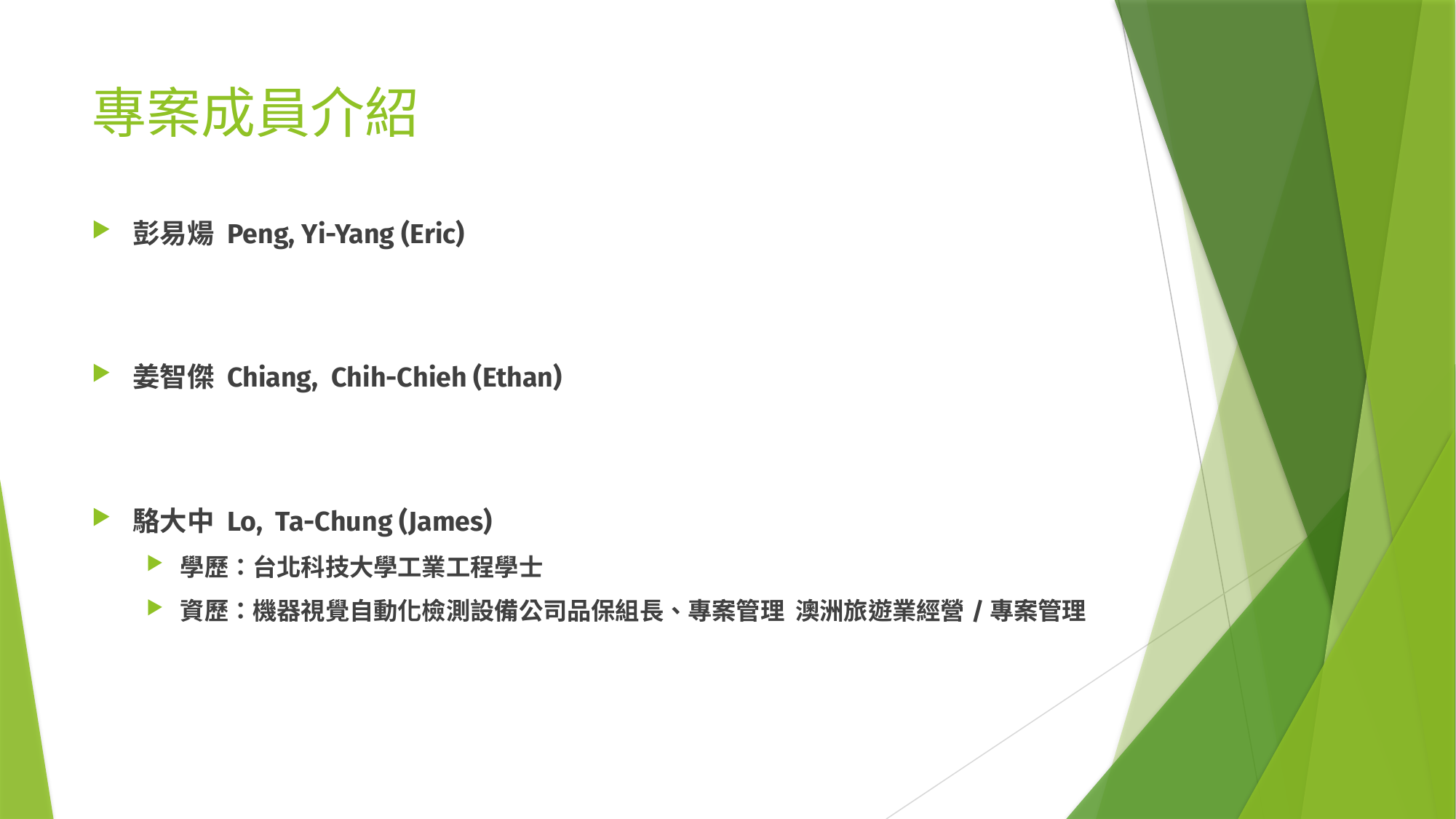

# 專案成員介紹
彭易煬 Peng, Yi-Yang (Eric)

姜智傑 Chiang,  Chih-Chieh (Ethan)

駱大中 Lo,  Ta-Chung (James)
學歷：台北科技大學工業工程學士
資歷：機器視覺自動化檢測設備公司品保組長、專案管理  澳洲旅遊業經營/專案管理